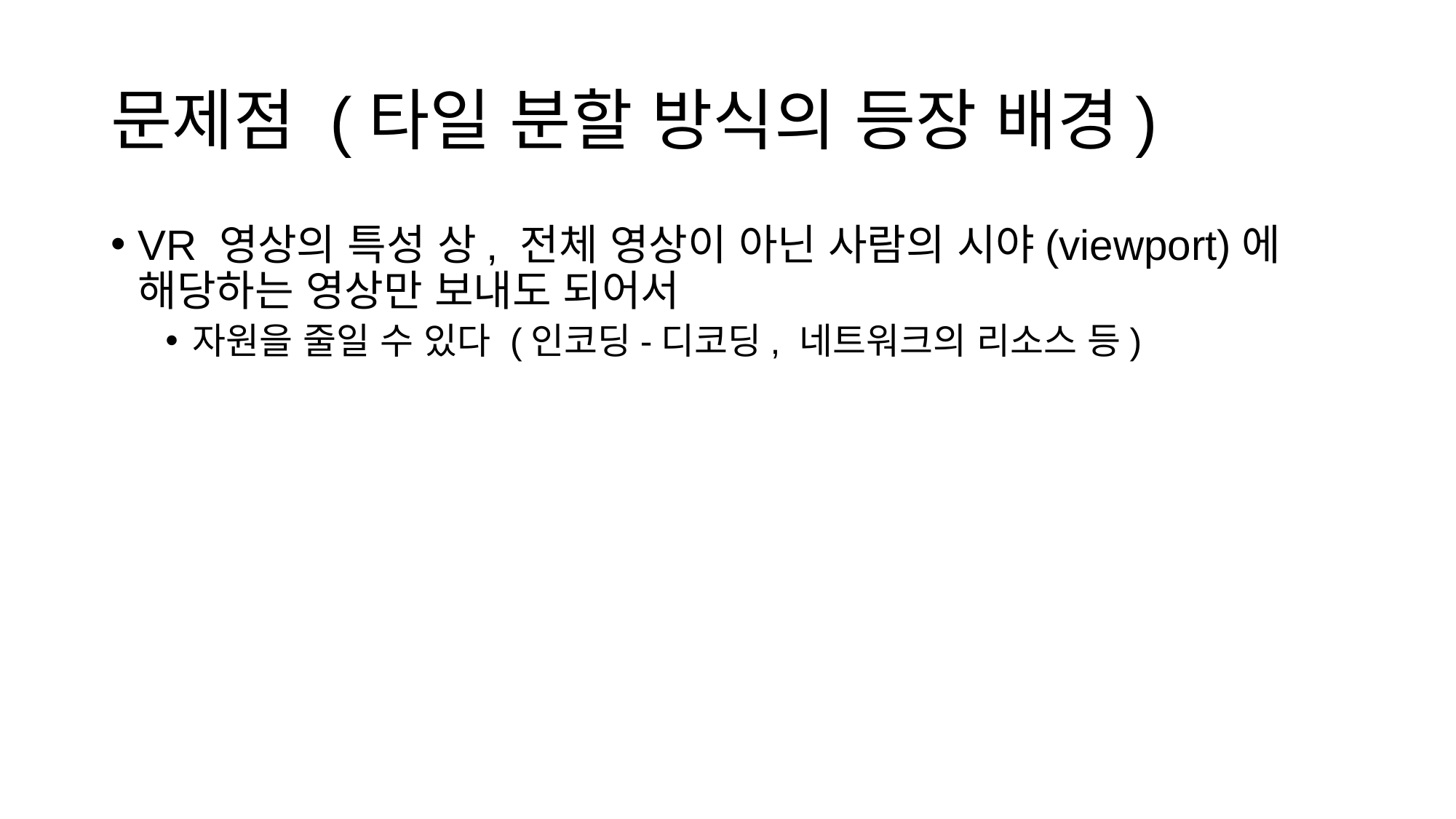

# 문제점 (타일 분할 방식의 등장 배경)
VR 영상의 특성 상, 전체 영상이 아닌 사람의 시야(viewport)에 해당하는 영상만 보내도 되어서
자원을 줄일 수 있다 (인코딩-디코딩, 네트워크의 리소스 등)